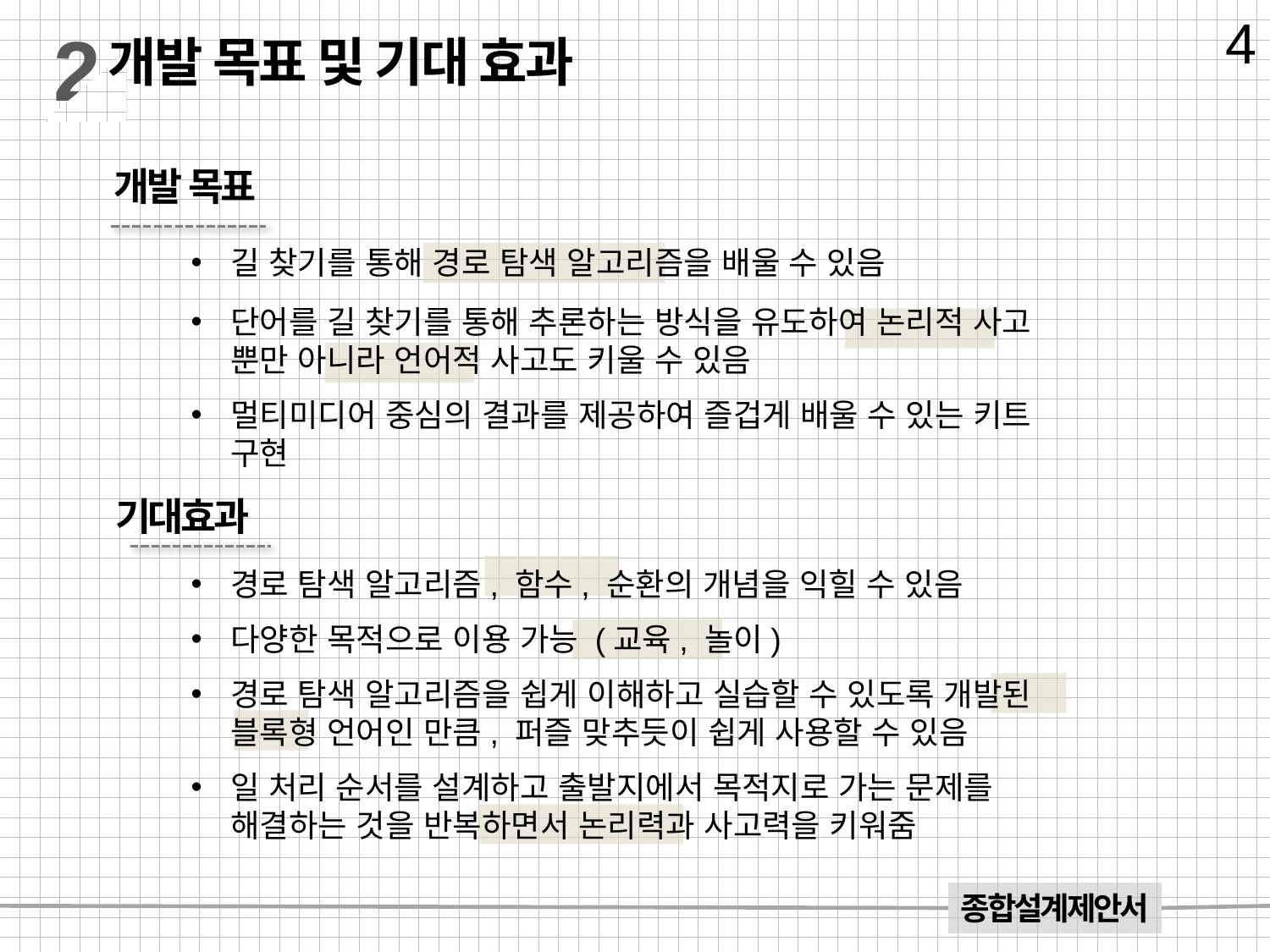

2
4
개발 목표 및 기대 효과

개발 목표

길 찾기를 통해 경로 탐색 알고리즘을 배울 수 있음

단어를 길 찾기를 통해 추론하는 방식을 유도하여 논리적 사고 뿐만 아니라 언어적 사고도 키울 수 있음

멀티미디어 중심의 결과를 제공하여 즐겁게 배울 수 있는 키트 구현

기대효과

경로 탐색 알고리즘, 함수, 순환의 개념을 익힐 수 있음

다양한 목적으로 이용 가능 (교육, 놀이)

경로 탐색 알고리즘을 쉽게 이해하고 실습할 수 있도록 개발된 블록형 언어인 만큼, 퍼즐 맞추듯이 쉽게 사용할 수 있음

일 처리 순서를 설계하고 출발지에서 목적지로 가는 문제를 해결하는 것을 반복하면서 논리력과 사고력을 키워줌

종합설계제안서